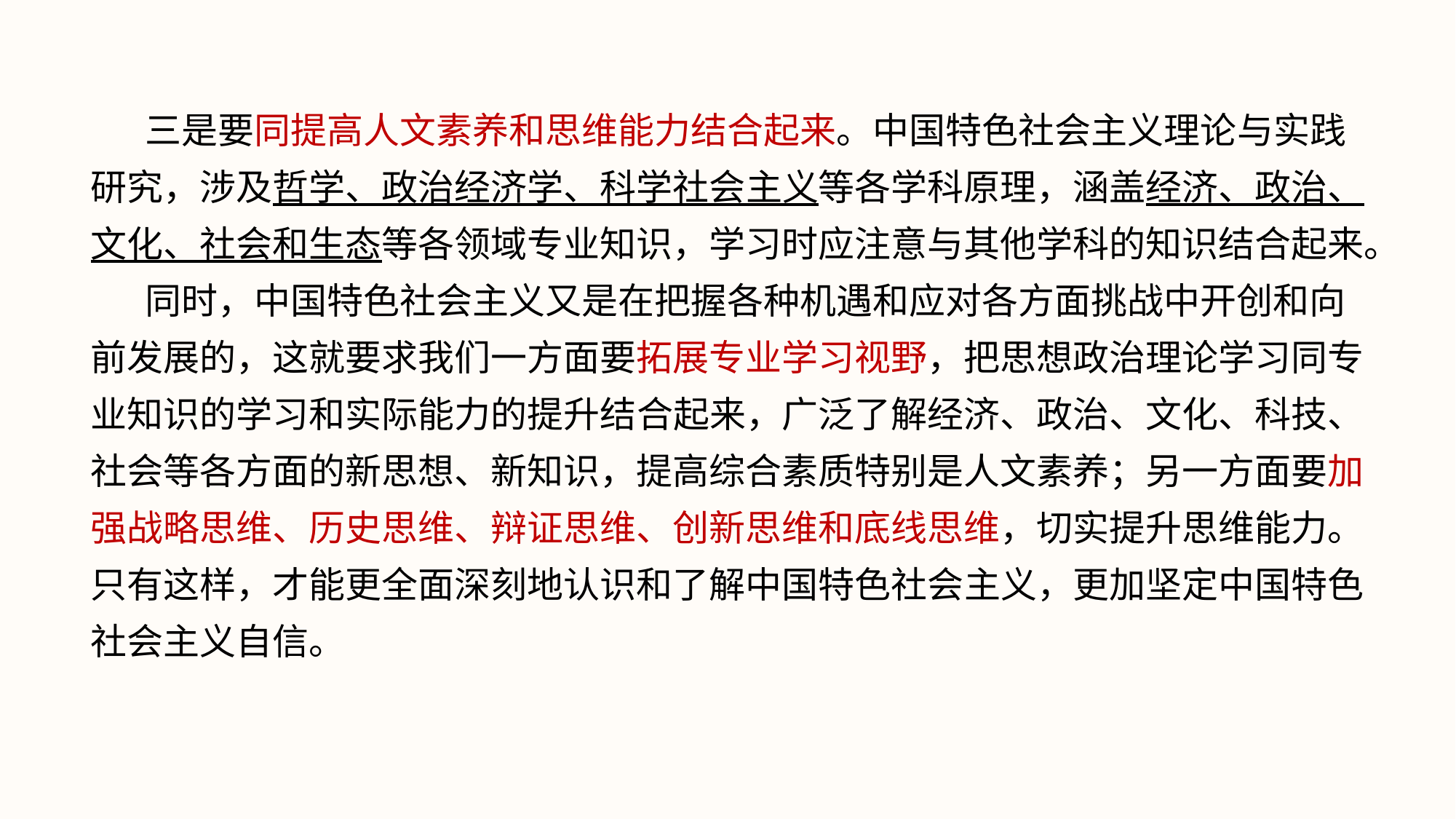

三是要同提高人文素养和思维能力结合起来。中国特色社会主义理论与实践研究，涉及哲学、政治经济学、科学社会主义等各学科原理，涵盖经济、政治、文化、社会和生态等各领域专业知识，学习时应注意与其他学科的知识结合起来。
同时，中国特色社会主义又是在把握各种机遇和应对各方面挑战中开创和向前发展的，这就要求我们一方面要拓展专业学习视野，把思想政治理论学习同专业知识的学习和实际能力的提升结合起来，广泛了解经济、政治、文化、科技、社会等各方面的新思想、新知识，提高综合素质特别是人文素养；另一方面要加强战略思维、历史思维、辩证思维、创新思维和底线思维，切实提升思维能力。只有这样，才能更全面深刻地认识和了解中国特色社会主义，更加坚定中国特色社会主义自信。